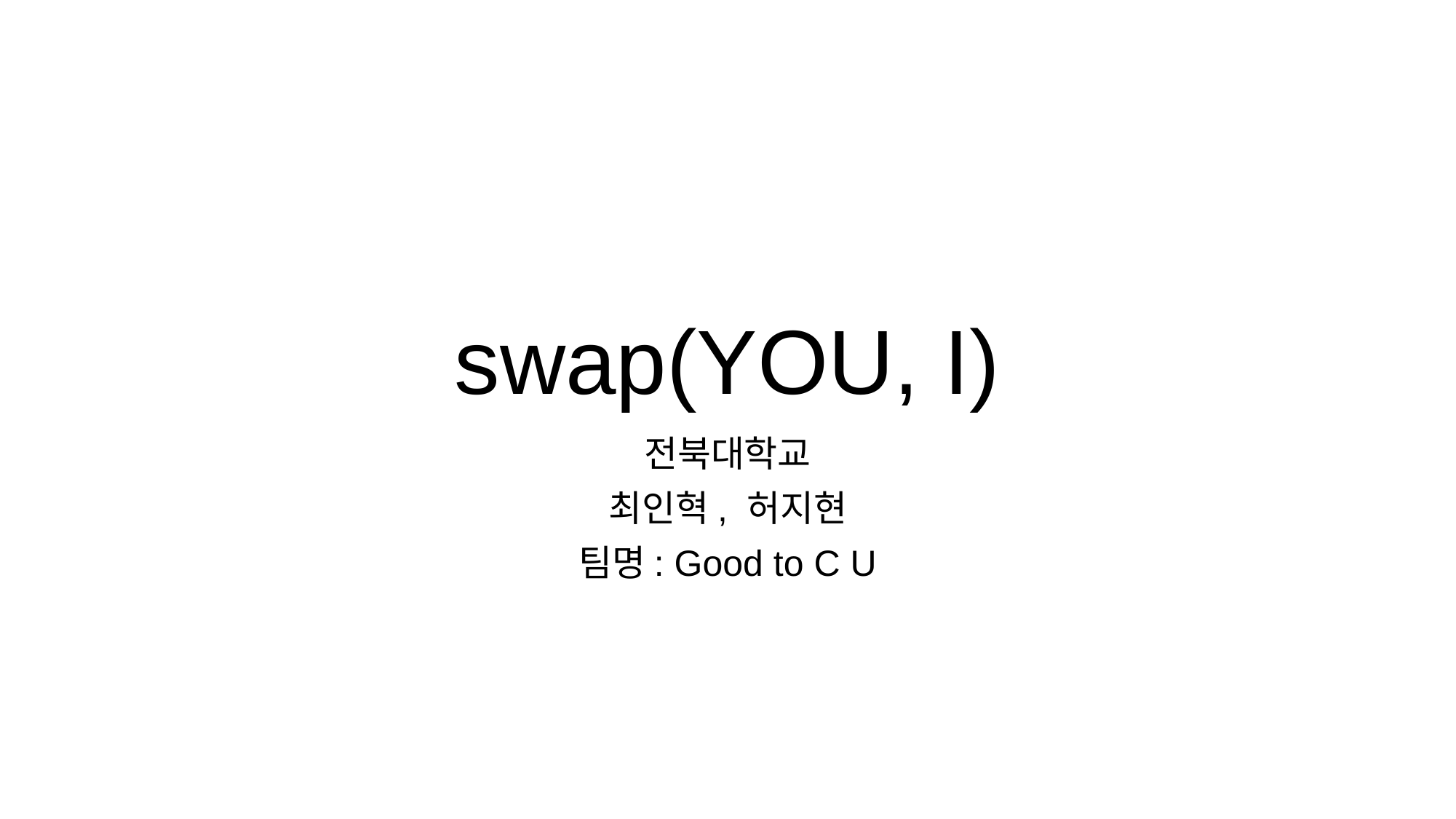

# swap(YOU, I)
전북대학교
최인혁, 허지현
팀명: Good to C U